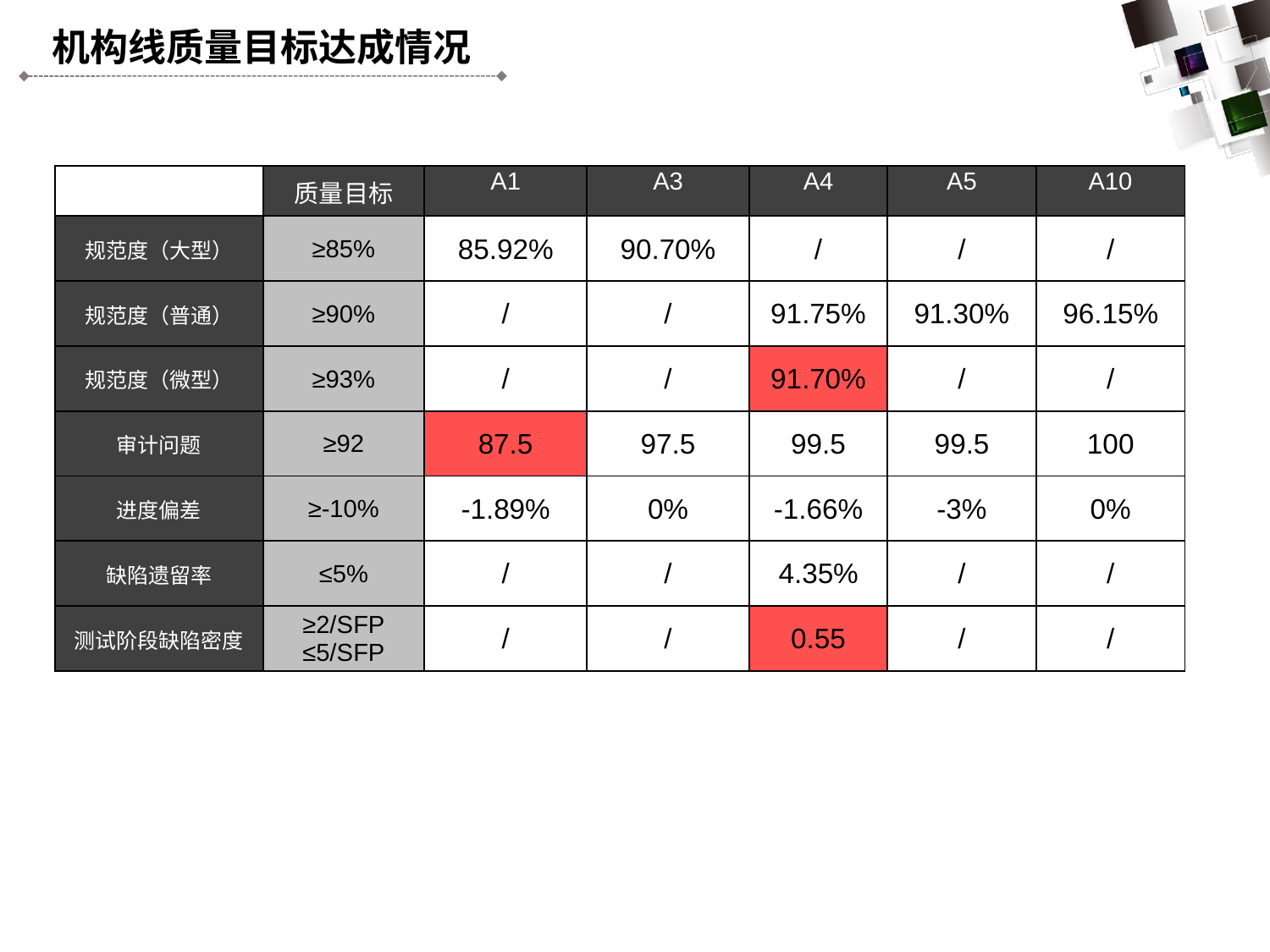

机构线质量目标达成情况

|  | 质量目标 | A1 | A3 | A4 | A5 | A10 |
| --- | --- | --- | --- | --- | --- | --- |
| 规范度（大型） | ≥85% | 85.92% | 90.70% | / | / | / |
| 规范度（普通） | ≥90% | / | / | 91.75% | 91.30% | 96.15% |
| 规范度（微型） | ≥93% | / | / | 91.70% | / | / |
| 审计问题 | ≥92 | 87.5 | 97.5 | 99.5 | 99.5 | 100 |
| 进度偏差 | ≥-10% | -1.89% | 0% | -1.66% | -3% | 0% |
| 缺陷遗留率 | ≤5% | / | / | 4.35% | / | / |
| 测试阶段缺陷密度 | ≥2/SFP ≤5/SFP | / | / | 0.55 | / | / |